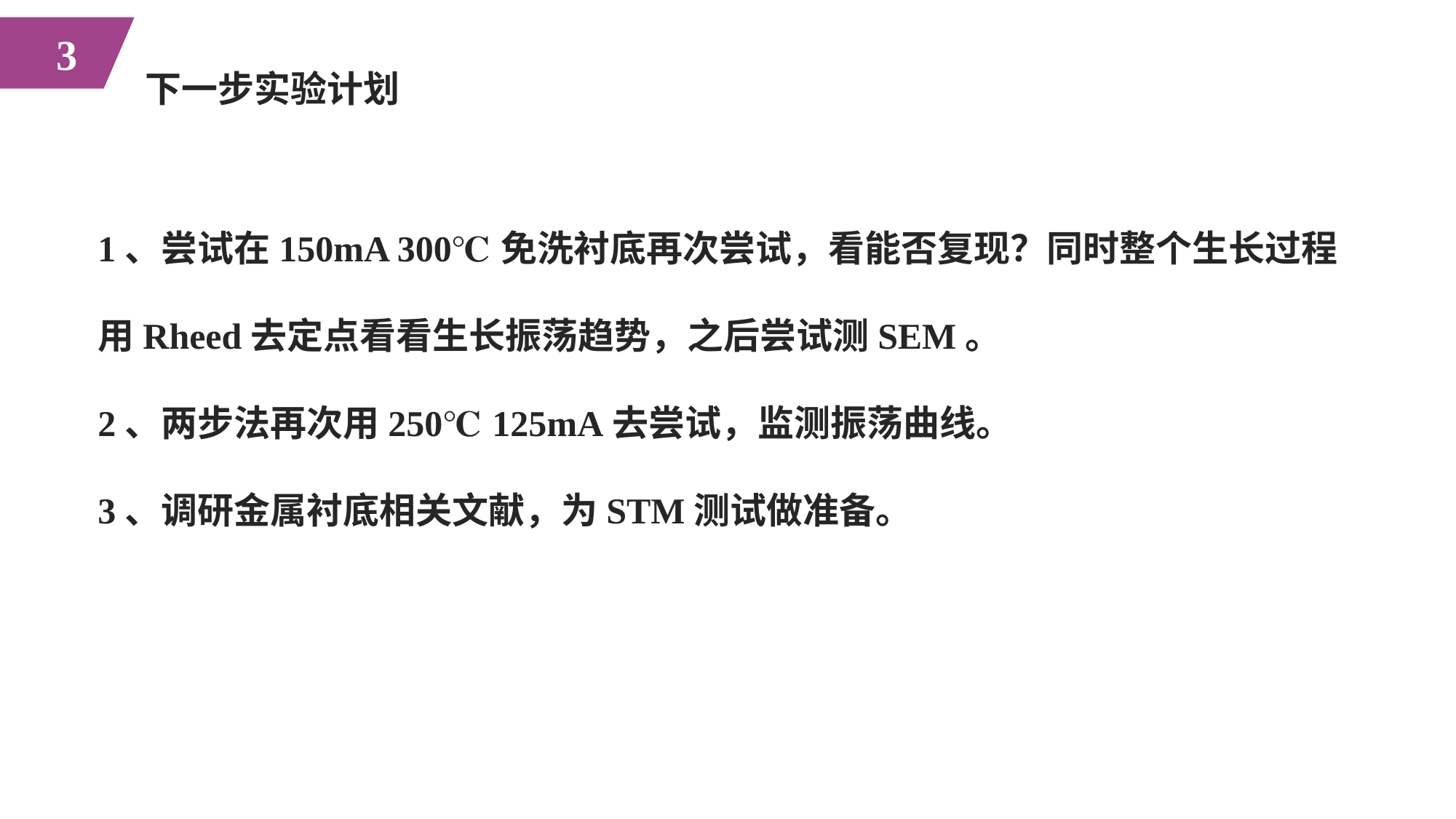

下一步实验计划

3
1、尝试在150mA 300℃免洗衬底再次尝试，看能否复现？同时整个生长过程用Rheed去定点看看生长振荡趋势，之后尝试测SEM。
2、两步法再次用250℃ 125mA去尝试，监测振荡曲线。
3、调研金属衬底相关文献，为STM测试做准备。